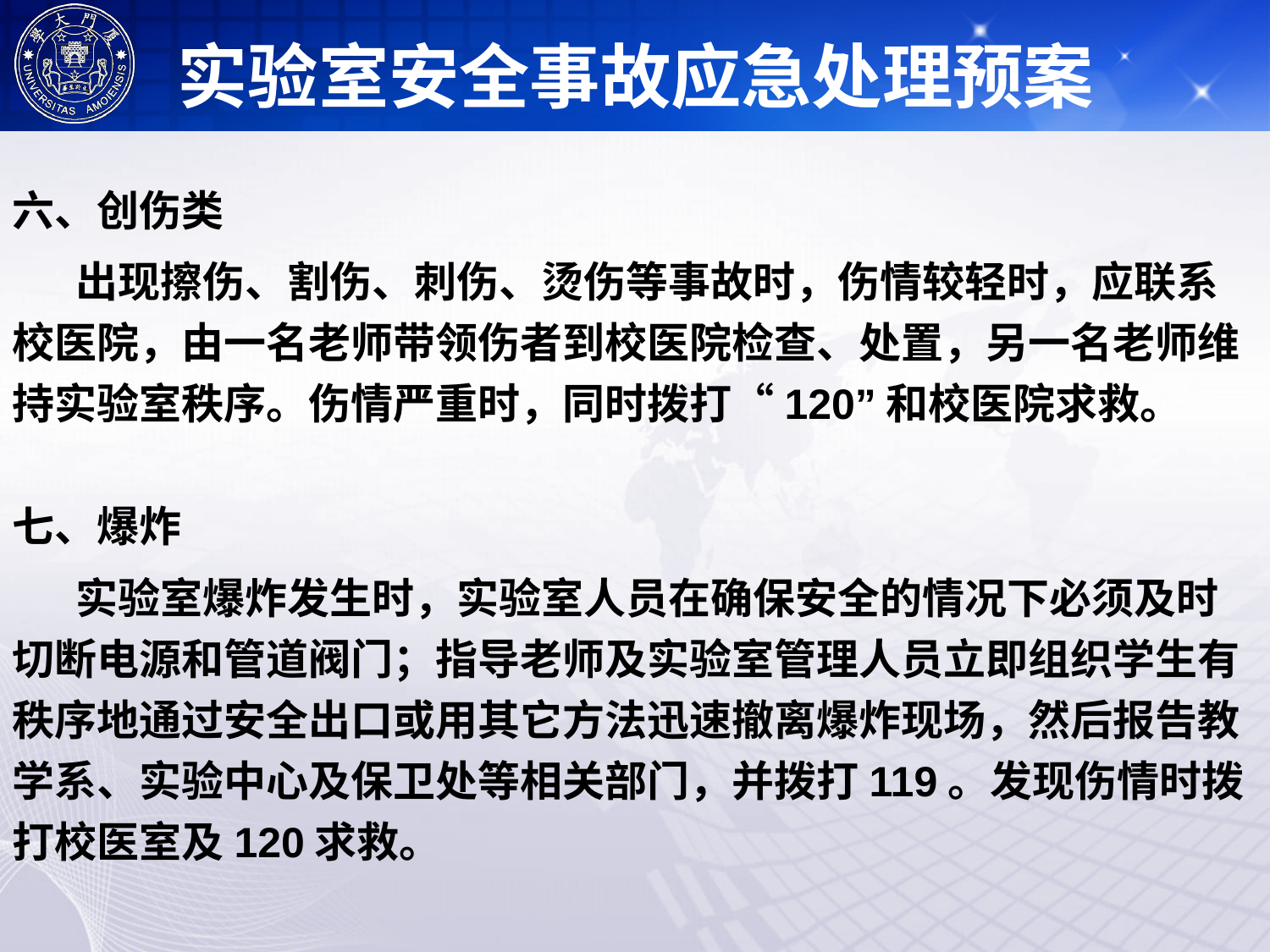

实验室安全事故应急处理预案

六、创伤类
出现擦伤、割伤、刺伤、烫伤等事故时，伤情较轻时，应联系校医院，由一名老师带领伤者到校医院检查、处置，另一名老师维持实验室秩序。伤情严重时，同时拨打“120”和校医院求救。

七、爆炸
实验室爆炸发生时，实验室人员在确保安全的情况下必须及时切断电源和管道阀门；指导老师及实验室管理人员立即组织学生有秩序地通过安全出口或用其它方法迅速撤离爆炸现场，然后报告教学系、实验中心及保卫处等相关部门，并拨打119。发现伤情时拨打校医室及120求救。